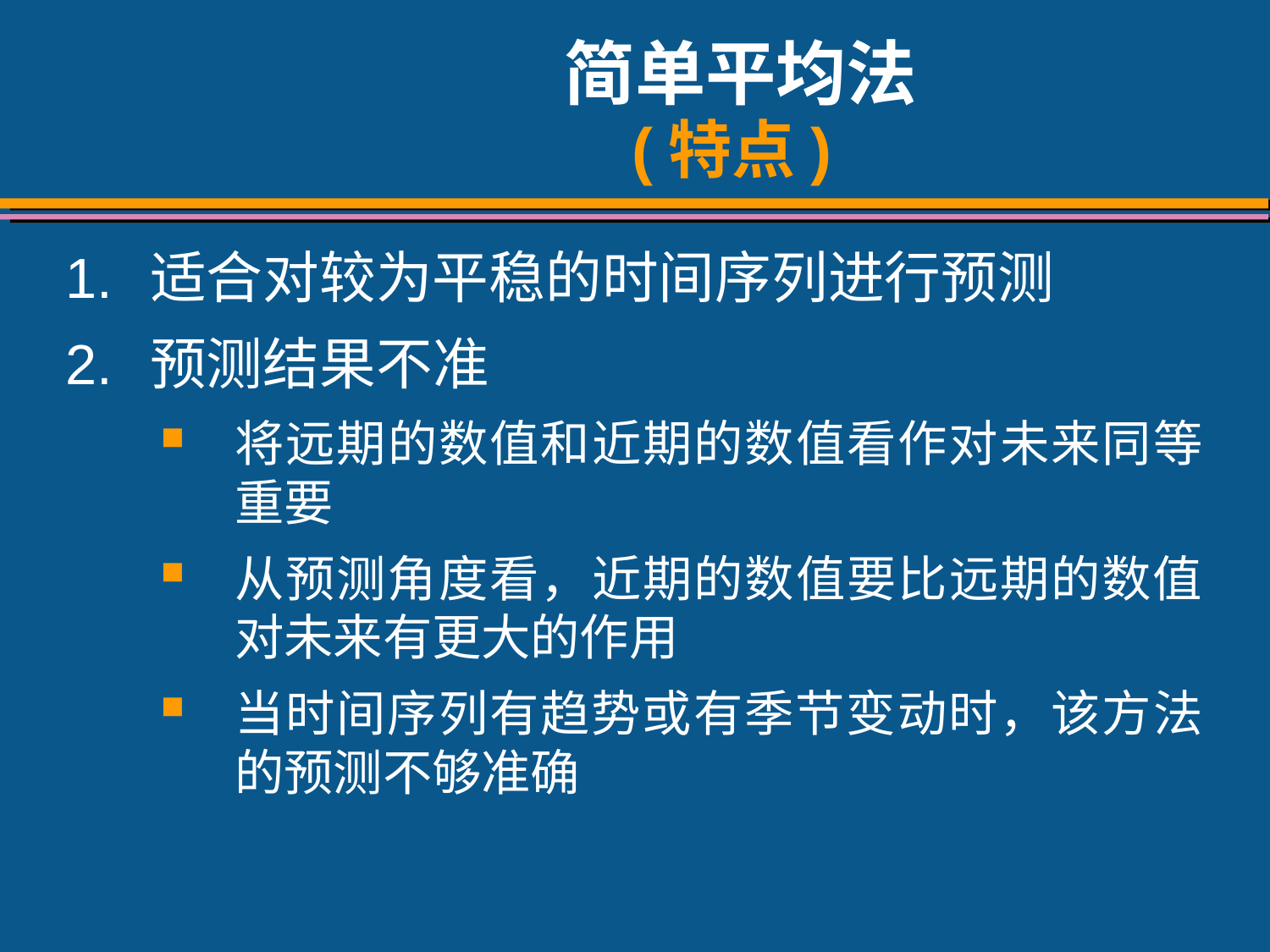

# 简单平均法 (特点)
适合对较为平稳的时间序列进行预测
预测结果不准
将远期的数值和近期的数值看作对未来同等重要
从预测角度看，近期的数值要比远期的数值对未来有更大的作用
当时间序列有趋势或有季节变动时，该方法的预测不够准确